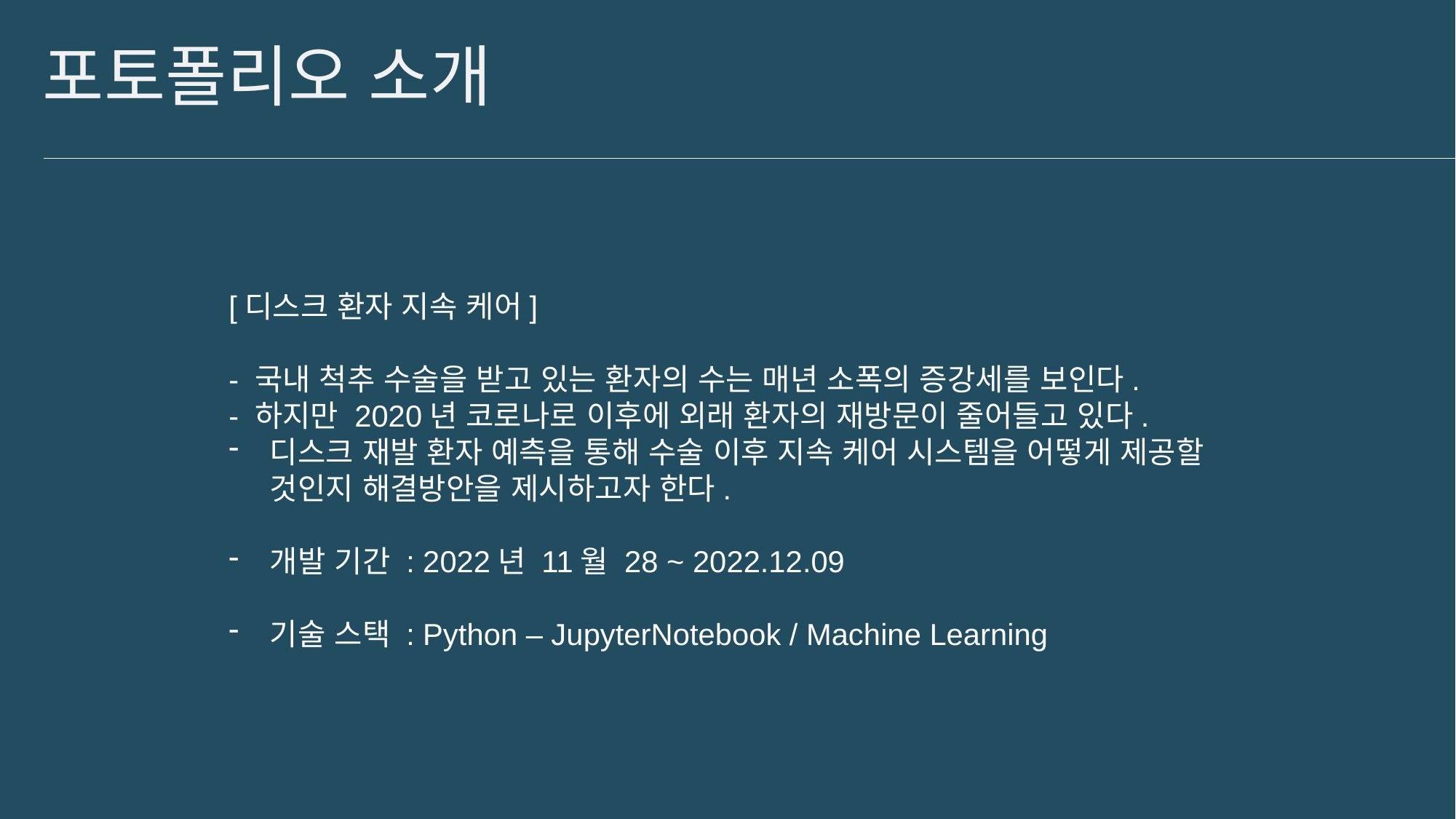

# 포토폴리오 소개
[디스크 환자 지속 케어]

- 국내 척추 수술을 받고 있는 환자의 수는 매년 소폭의 증강세를 보인다.
- 하지만 2020년 코로나로 이후에 외래 환자의 재방문이 줄어들고 있다.
디스크 재발 환자 예측을 통해 수술 이후 지속 케어 시스템을 어떻게 제공할 것인지 해결방안을 제시하고자 한다.

개발 기간 : 2022년 11월 28 ~ 2022.12.09

기술 스택 : Python – JupyterNotebook / Machine Learning